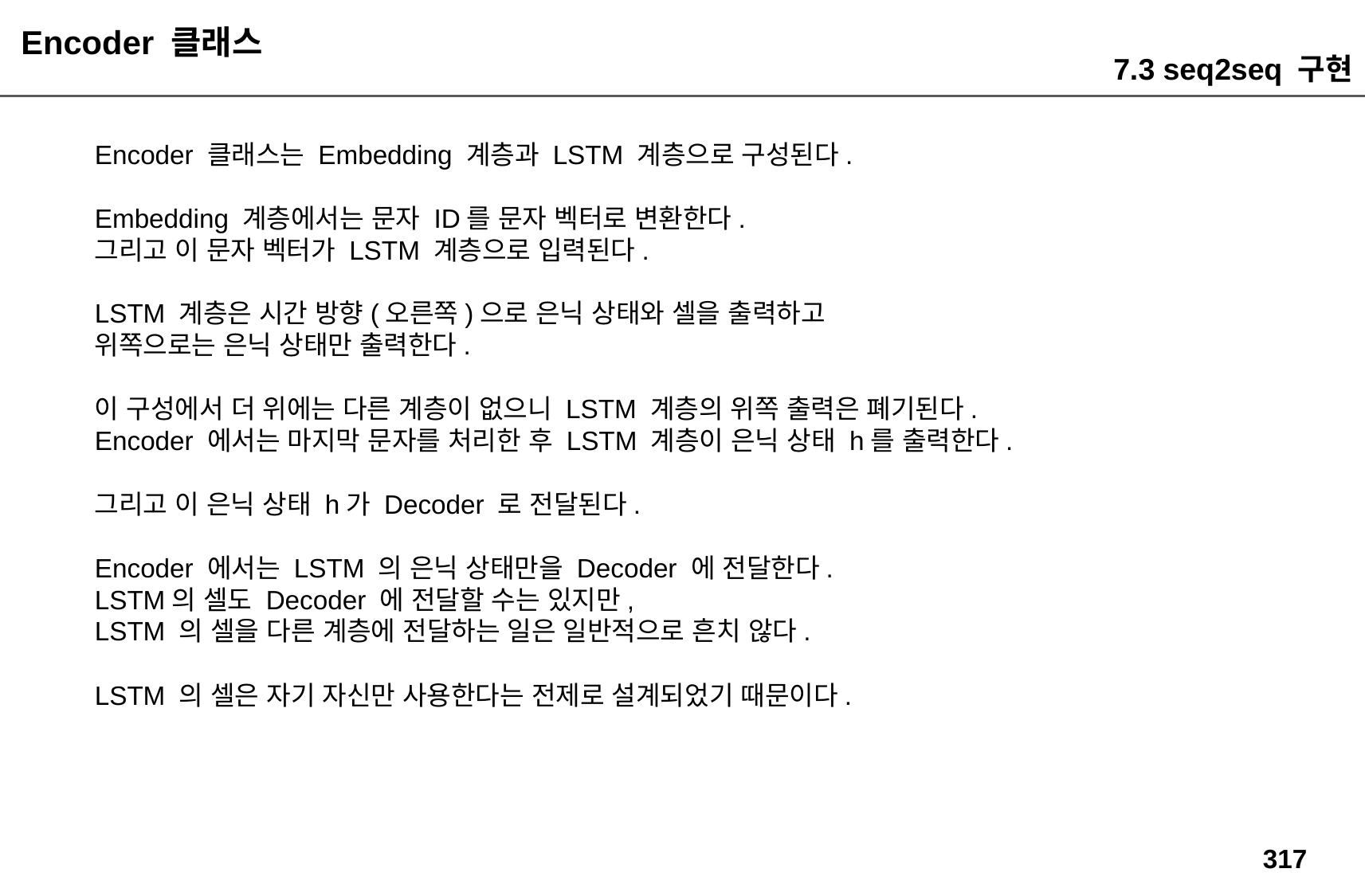

Encoder 클래스
7.3 seq2seq 구현
Encoder 클래스는 Embedding 계층과 LSTM 계층으로 구성된다.

Embedding 계층에서는 문자 ID를 문자 벡터로 변환한다.
그리고 이 문자 벡터가 LSTM 계층으로 입력된다.

LSTM 계층은 시간 방향(오른쪽)으로 은닉 상태와 셀을 출력하고
위쪽으로는 은닉 상태만 출력한다.

이 구성에서 더 위에는 다른 계층이 없으니 LSTM 계층의 위쪽 출력은 폐기된다.
Encoder 에서는 마지막 문자를 처리한 후 LSTM 계층이 은닉 상태 h를 출력한다.

그리고 이 은닉 상태 h가 Decoder 로 전달된다.

Encoder 에서는 LSTM 의 은닉 상태만을 Decoder 에 전달한다.
LSTM의 셀도 Decoder 에 전달할 수는 있지만,
LSTM 의 셀을 다른 계층에 전달하는 일은 일반적으로 흔치 않다.

LSTM 의 셀은 자기 자신만 사용한다는 전제로 설계되었기 때문이다.